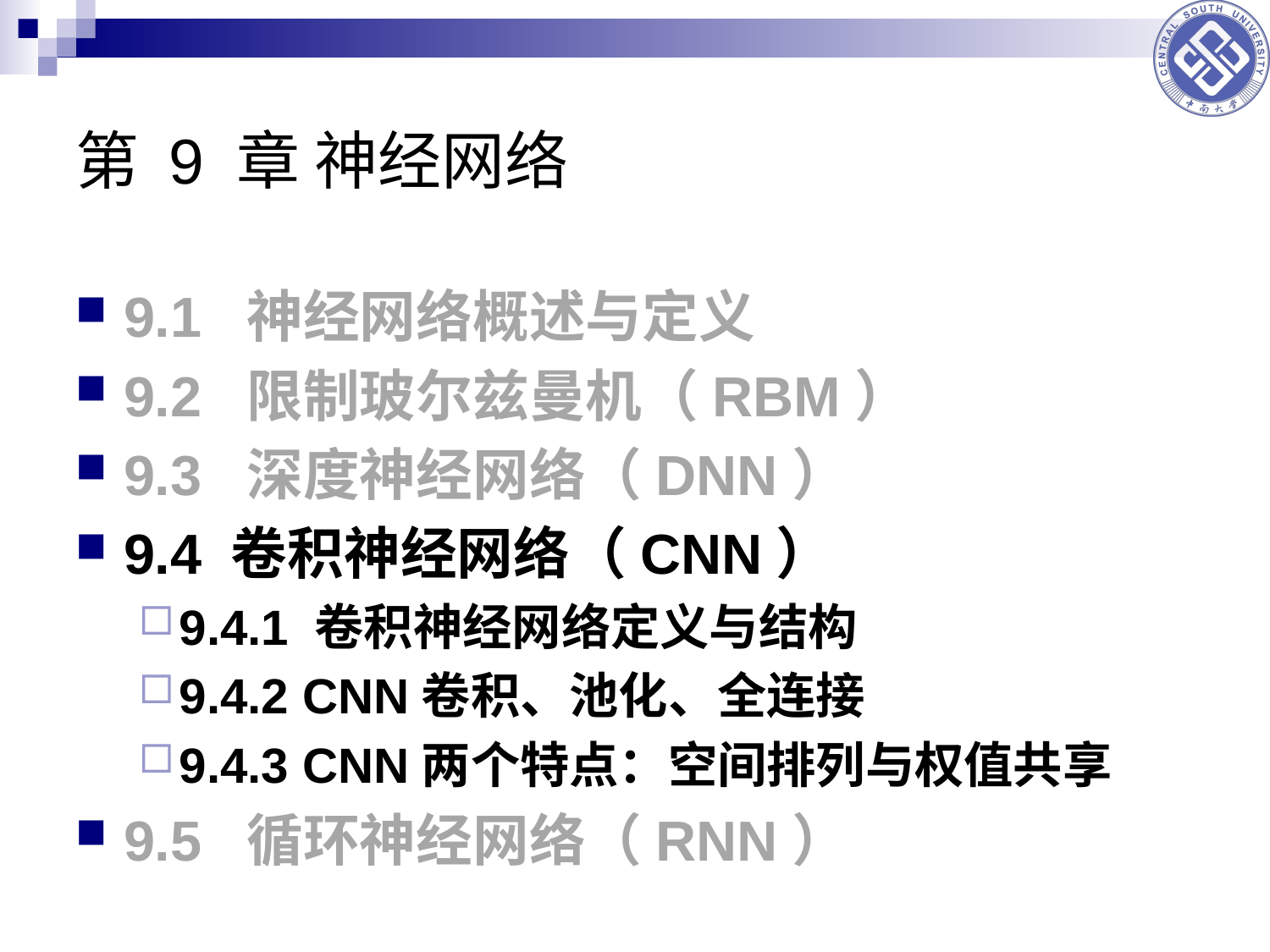

# 第 9 章 神经网络
9.1  神经网络概述与定义
9.2  限制玻尔兹曼机（RBM）
9.3  深度神经网络（DNN）
9.4 卷积神经网络（CNN）
9.4.1 卷积神经网络定义与结构
9.4.2 CNN卷积、池化、全连接
9.4.3 CNN两个特点：空间排列与权值共享
9.5  循环神经网络（RNN）